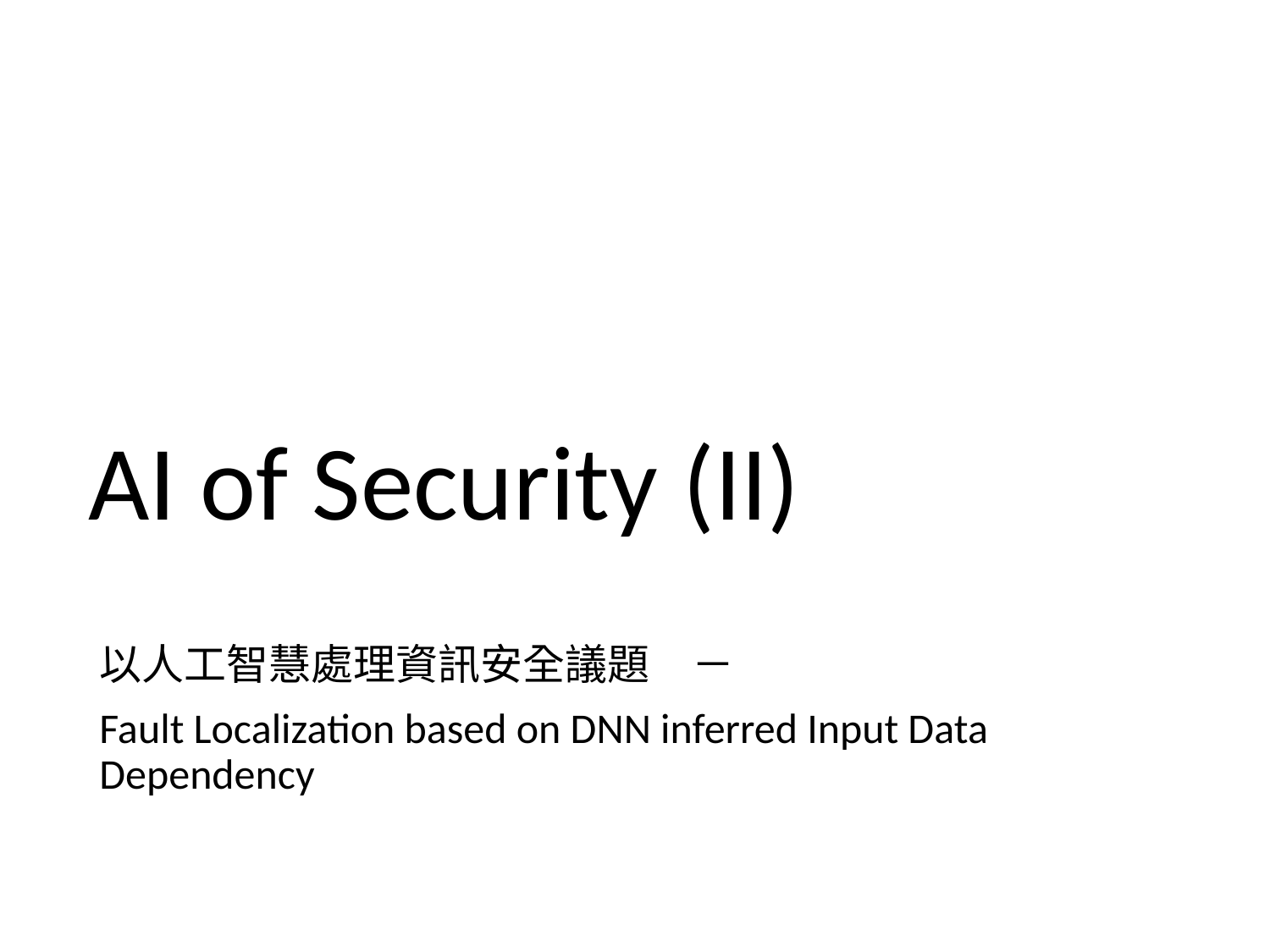

# AI of Security (II)
以人工智慧處理資訊安全議題　－
Fault Localization based on DNN inferred Input Data Dependency